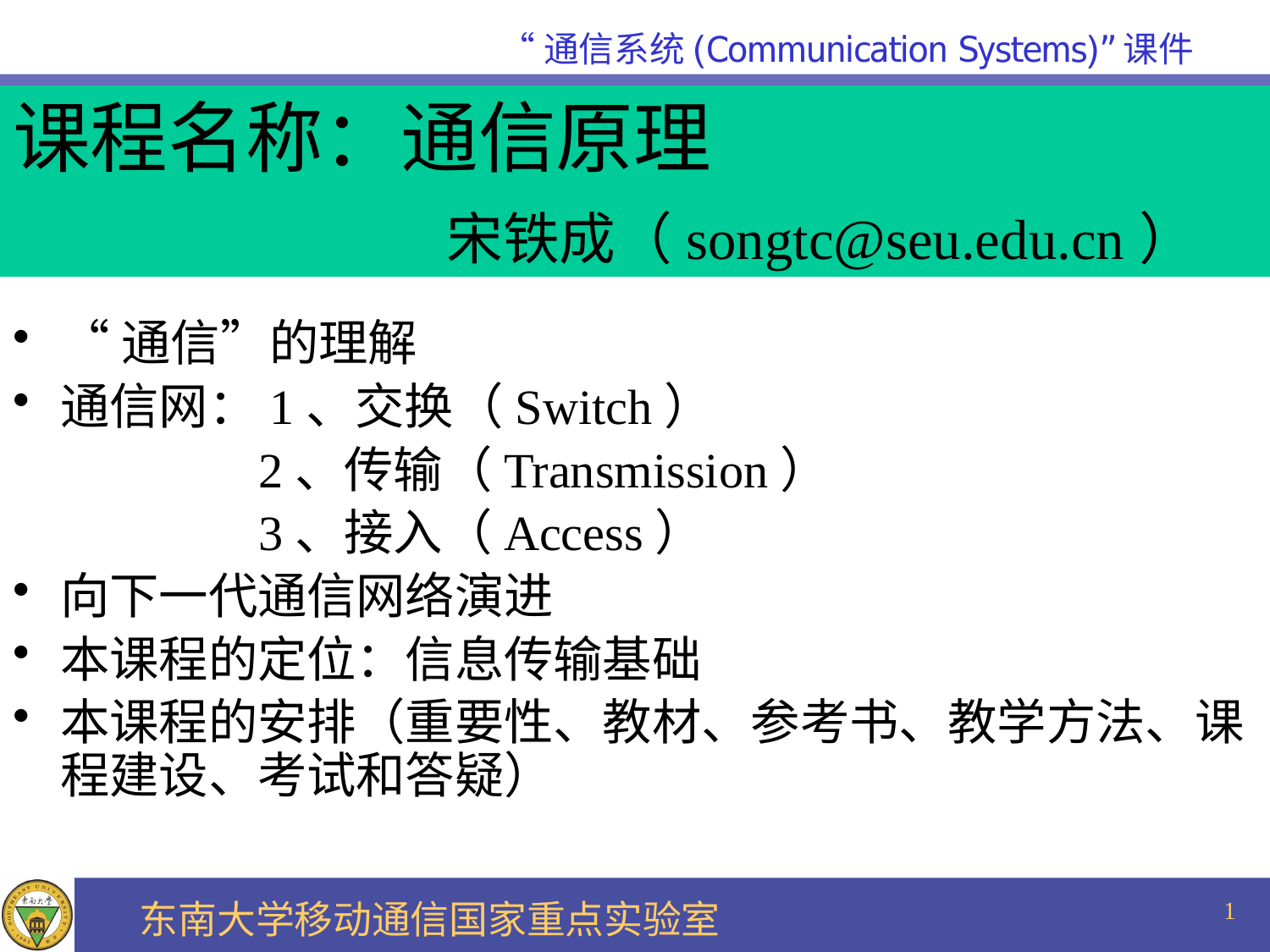

# 课程名称：通信原理 宋铁成（songtc@seu.edu.cn）

“通信”的理解
通信网：1、交换（Switch）
                    2、传输（Transmission）
                    3、接入（Access）
向下一代通信网络演进
本课程的定位：信息传输基础
本课程的安排（重要性、教材、参考书、教学方法、课程建设、考试和答疑）
1